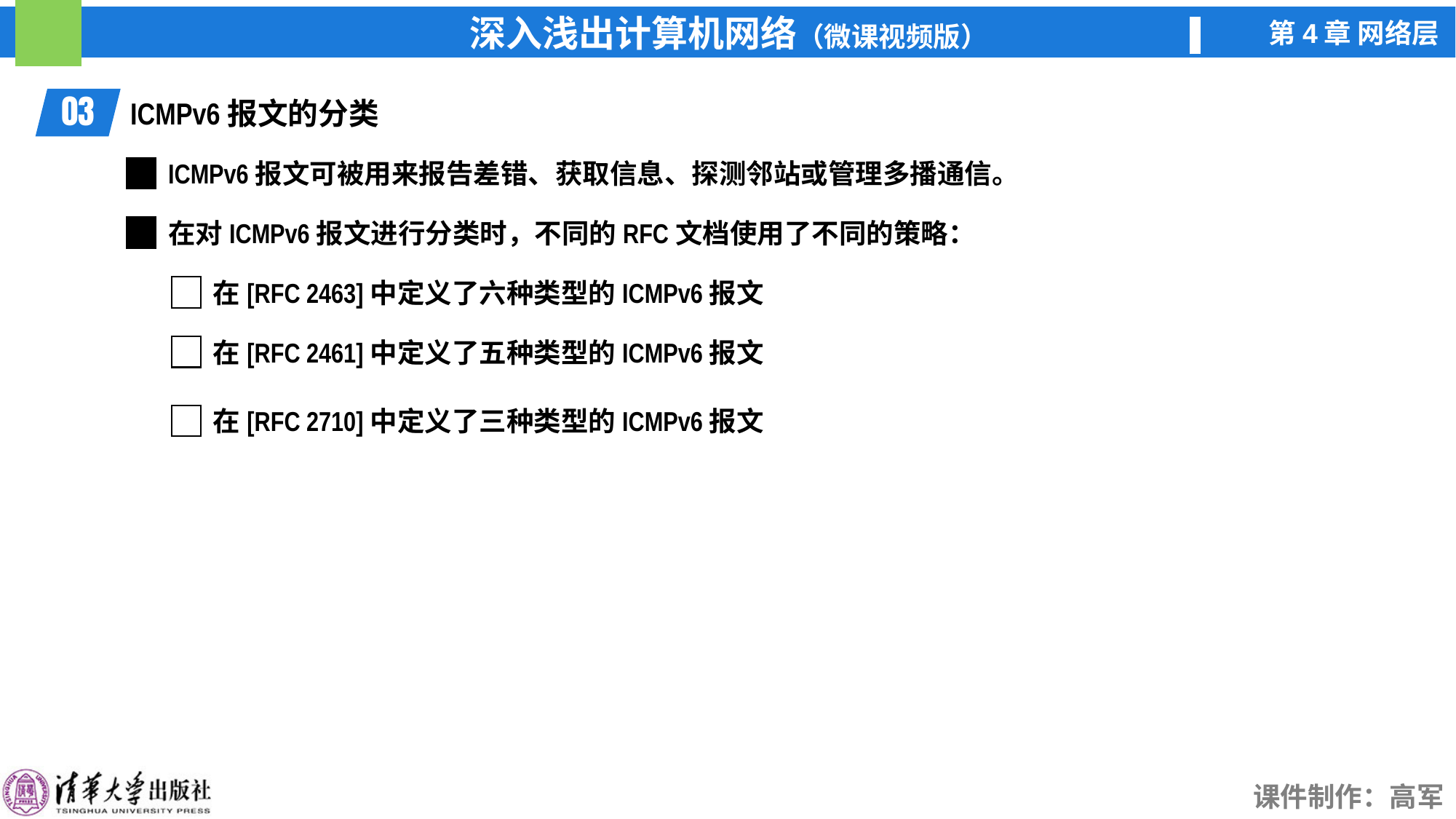

03
ICMPv6报文的分类
ICMPv6报文可被用来报告差错、获取信息、探测邻站或管理多播通信。

在对ICMPv6报文进行分类时，不同的RFC文档使用了不同的策略：

在[RFC 2463]中定义了六种类型的ICMPv6报文

在[RFC 2461]中定义了五种类型的ICMPv6报文

在[RFC 2710]中定义了三种类型的ICMPv6报文